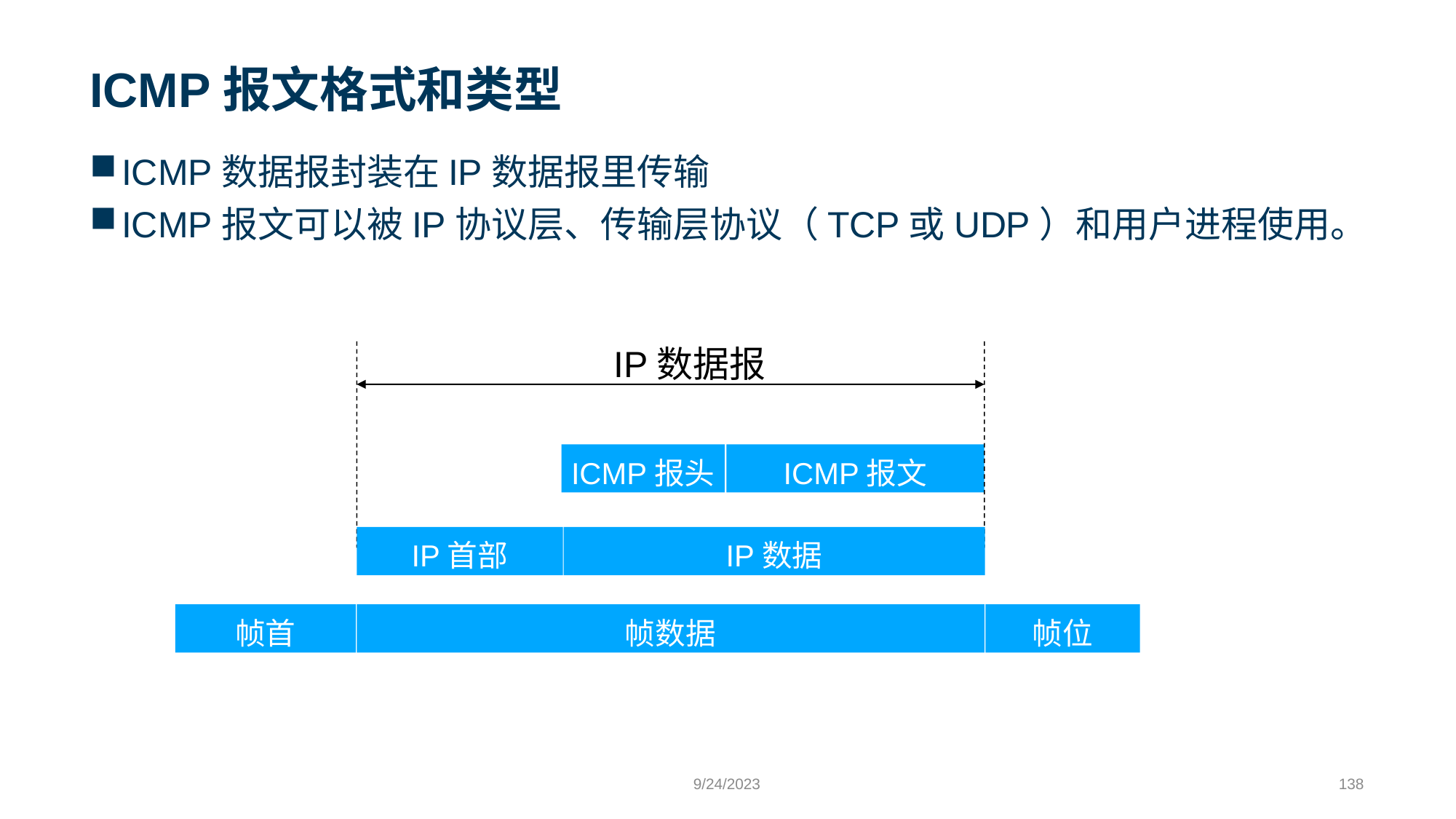

# ICMP报文格式和类型
ICMP数据报封装在IP数据报里传输
ICMP报文可以被IP协议层、传输层协议（TCP或UDP）和用户进程使用。

IP数据报

ICMP报头
ICMP报文
IP首部
IP数据
帧首
帧数据
帧位

9/24/2023
138